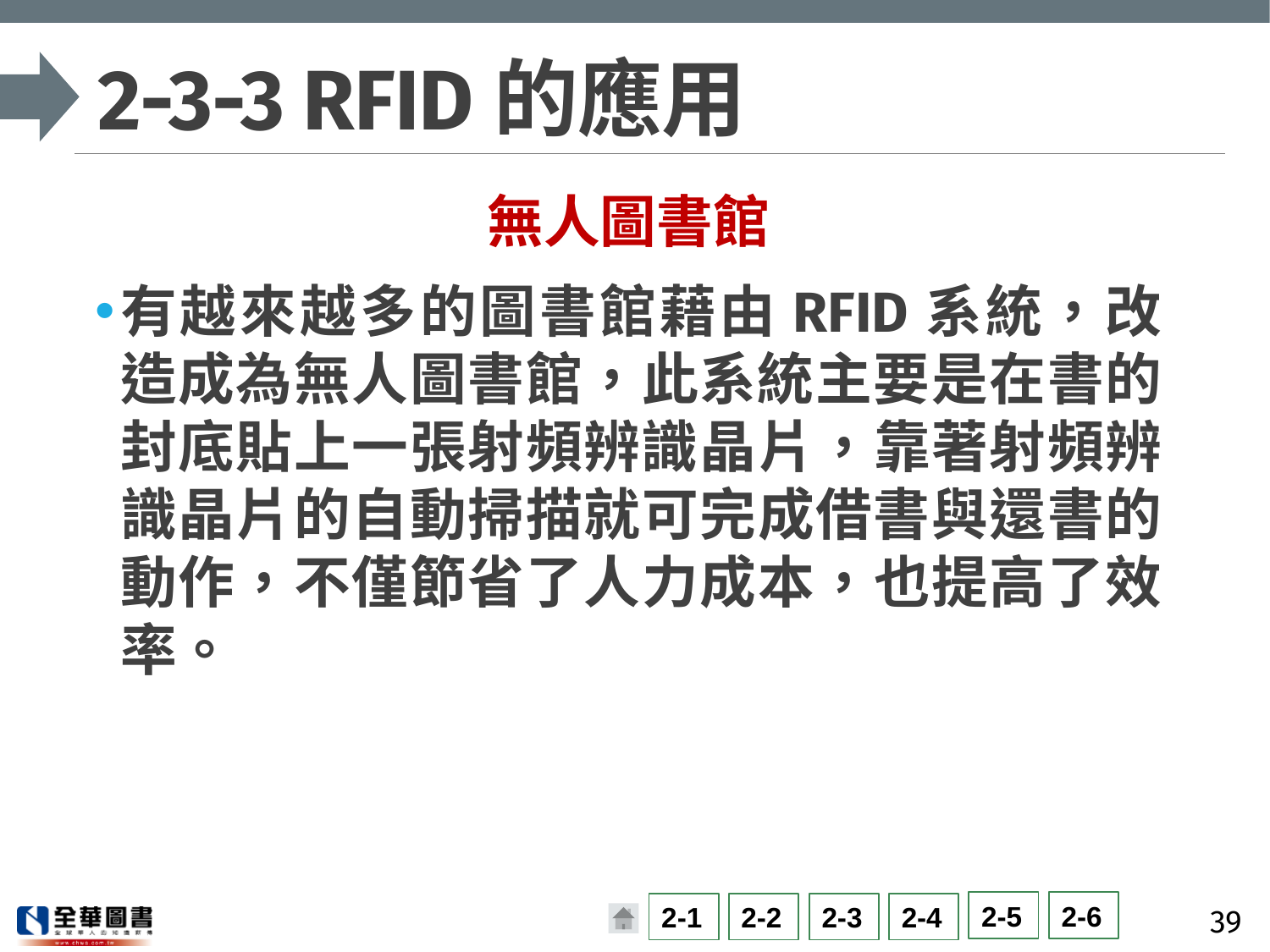

# 2-3-3 RFID的應用
無人圖書館
有越來越多的圖書館藉由RFID系統，改造成為無人圖書館，此系統主要是在書的封底貼上一張射頻辨識晶片，靠著射頻辨識晶片的自動掃描就可完成借書與還書的動作，不僅節省了人力成本，也提高了效率。
39